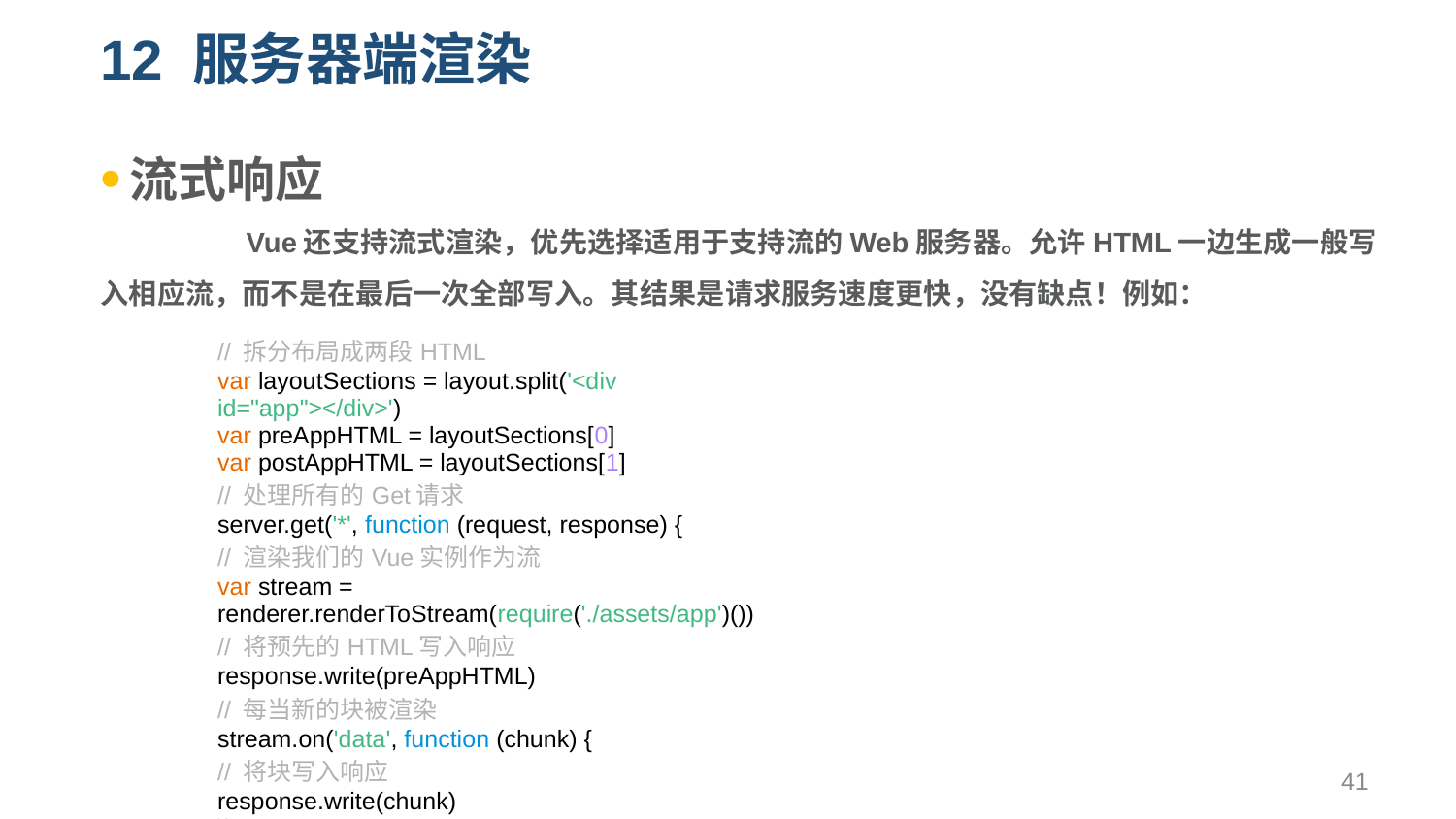

# 12 服务器端渲染
流式响应
	Vue还支持流式渲染，优先选择适用于支持流的Web服务器。允许HTML一边生成一般写入相应流，而不是在最后一次全部写入。其结果是请求服务速度更快，没有缺点！例如：
| // 拆分布局成两段HTML var layoutSections = layout.split('<div id="app"></div>') var preAppHTML = layoutSections[0] var postAppHTML = layoutSections[1] // 处理所有的Get请求 server.get('\*', function (request, response) { // 渲染我们的Vue实例作为流 var stream = renderer.renderToStream(require('./assets/app')()) // 将预先的HTML写入响应 response.write(preAppHTML) // 每当新的块被渲染 stream.on('data', function (chunk) { // 将块写入响应 response.write(chunk) }) // 当所有的块被渲染完成 stream.on('end', function () { // 将post-app HTML写入响应 response.end(postAppHTML) }) // 当渲染时发生错误 stream.on('error', function (error) { // 打印错误到控制台 console.error(error) // 告诉客服端发生了错误 return response .status(500) .send('Server Error') }) }) |
| --- |
41